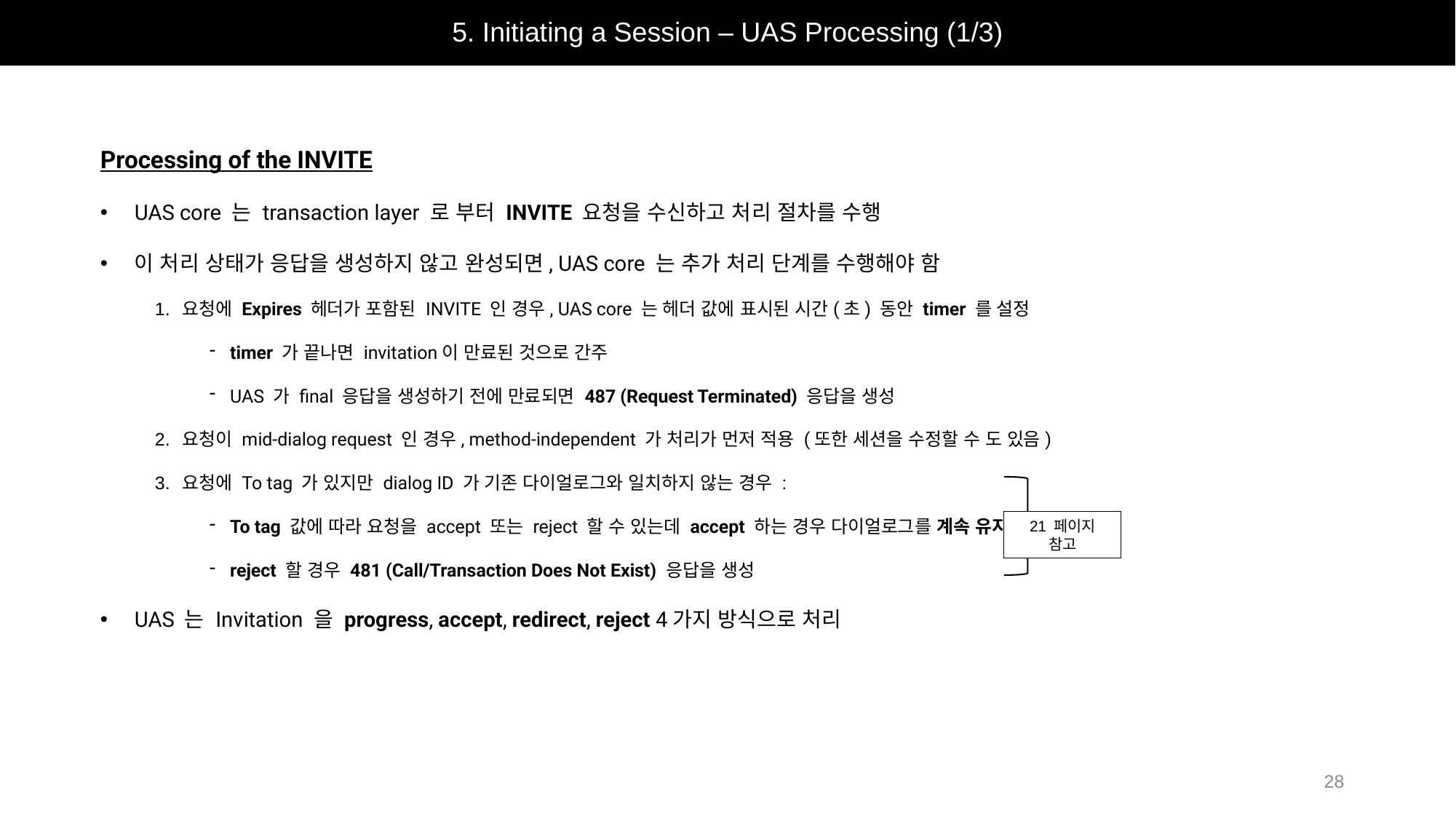

# 5. Initiating a Session – UAS Processing (1/3)
Processing of the INVITE
UAS core 는 transaction layer 로 부터 INVITE 요청을 수신하고 처리 절차를 수행
이 처리 상태가 응답을 생성하지 않고 완성되면, UAS core 는 추가 처리 단계를 수행해야 함
요청에 Expires 헤더가 포함된 INVITE 인 경우, UAS core 는 헤더 값에 표시된 시간(초) 동안 timer 를 설정
timer 가 끝나면 invitation이 만료된 것으로 간주
UAS 가 final 응답을 생성하기 전에 만료되면 487 (Request Terminated) 응답을 생성
요청이 mid-dialog request 인 경우, method-independent 가 처리가 먼저 적용 (또한 세션을 수정할 수 도 있음)
요청에 To tag 가 있지만 dialog ID 가 기존 다이얼로그와 일치하지 않는 경우 :
To tag 값에 따라 요청을 accept 또는 reject 할 수 있는데 accept 하는 경우 다이얼로그를 계속 유지
reject 할 경우 481 (Call/Transaction Does Not Exist) 응답을 생성
UAS 는 Invitation 을 progress, accept, redirect, reject 4가지 방식으로 처리

21 페이지 참고
28